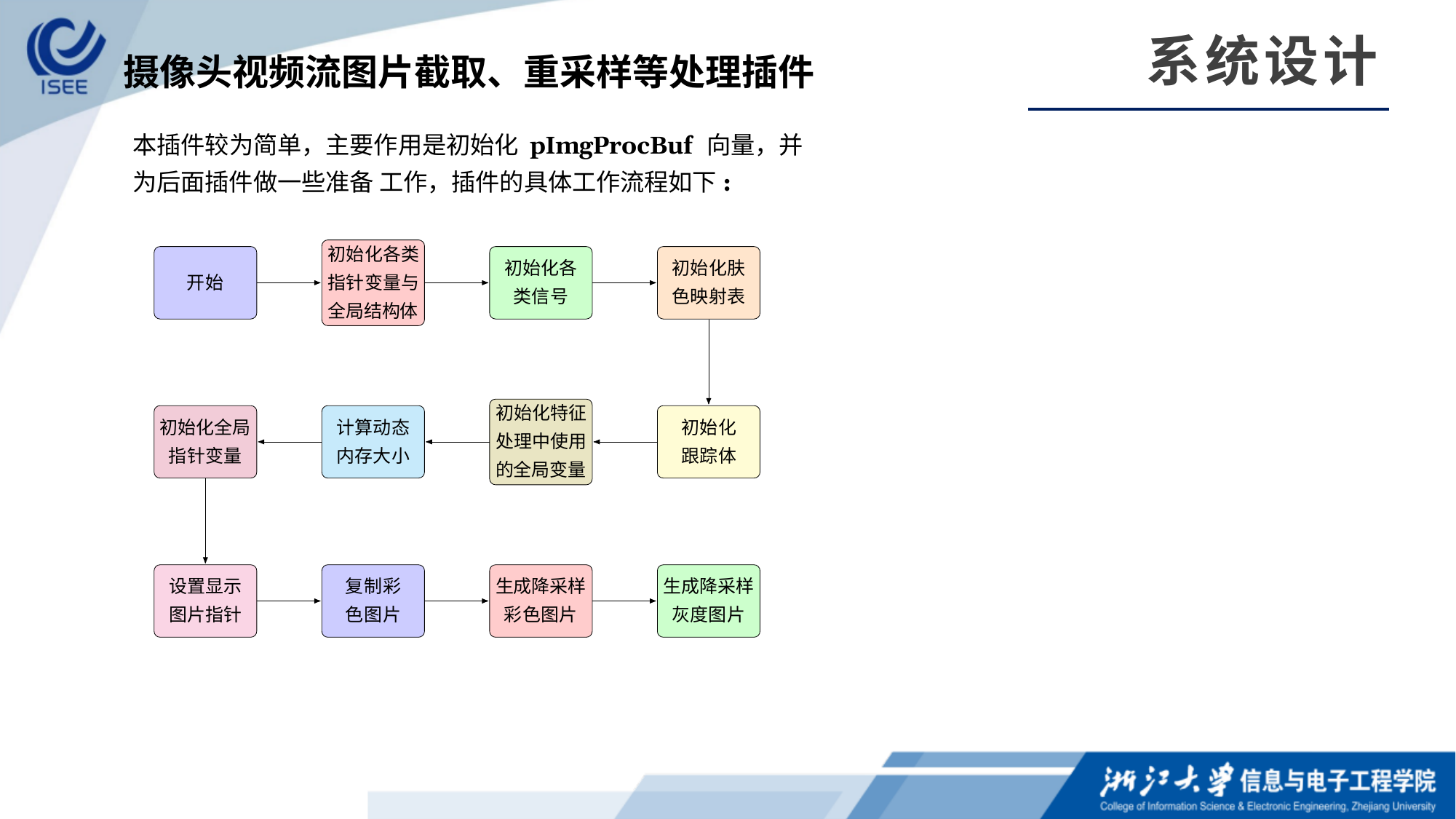

系统设计
摄像头视频流图片截取、重采样等处理插件
本插件较为简单，主要作用是初始化 pImgProcBuf 向量，并为后面插件做一些准备 工作，插件的具体工作流程如下:
初始化各类 指针变量与 全局结构体

初始化各 类信号
初始化肤 色映射表
开始

初始化特征 处理中使用 的全局变量

计算动态 内存大小
初始化 跟踪体
初始化全局 指针变量

设置显示 图片指针
复制彩 色图片
生成降采样 灰度图片
生成降采样 彩色图片